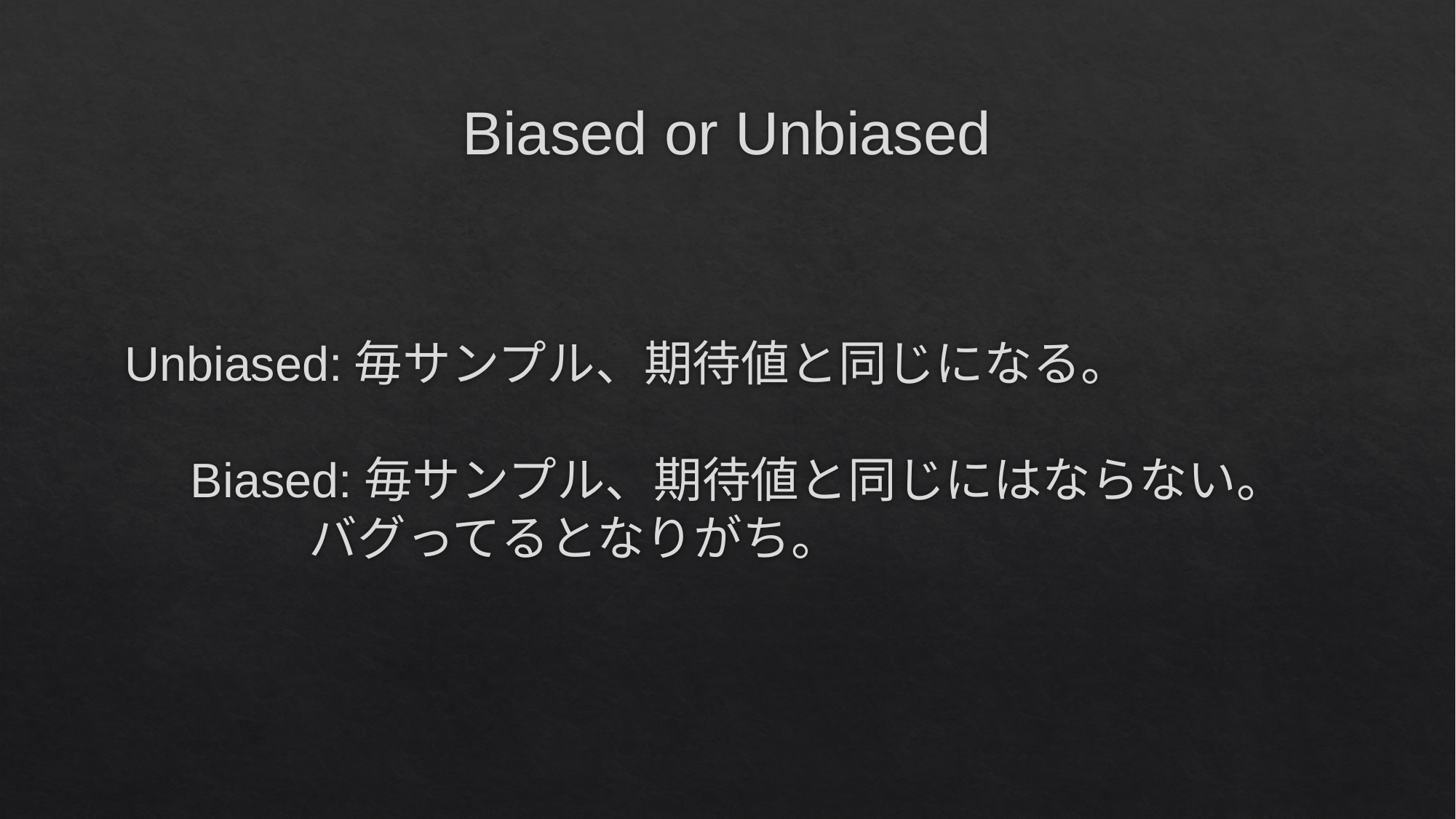

# Biased or Unbiased
Unbiased:毎サンプル、期待値と同じになる。
     Biased:毎サンプル、期待値と同じにはならない。
                 バグってるとなりがち。